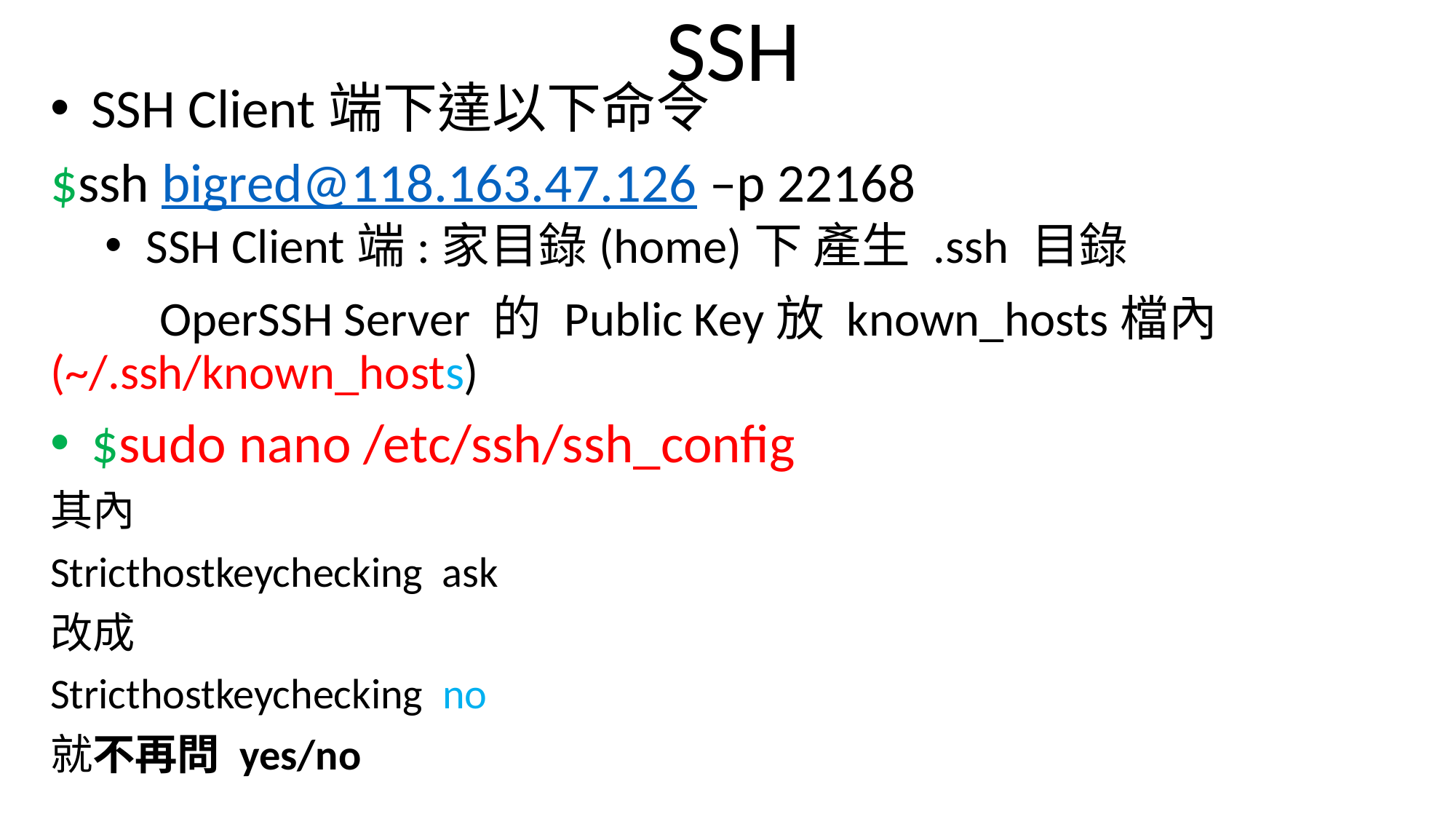

# SSH
SSH Client端下達以下命令
$ssh bigred@118.163.47.126 –p 22168
SSH Client端:家目錄(home)下 產生 .ssh 目錄
	OperSSH Server 的 Public Key放 known_hosts檔內   	(~/.ssh/known_hosts)
$sudo nano /etc/ssh/ssh_config
其內
Stricthostkeychecking  ask
改成
Stricthostkeychecking  no
就不再問 yes/no